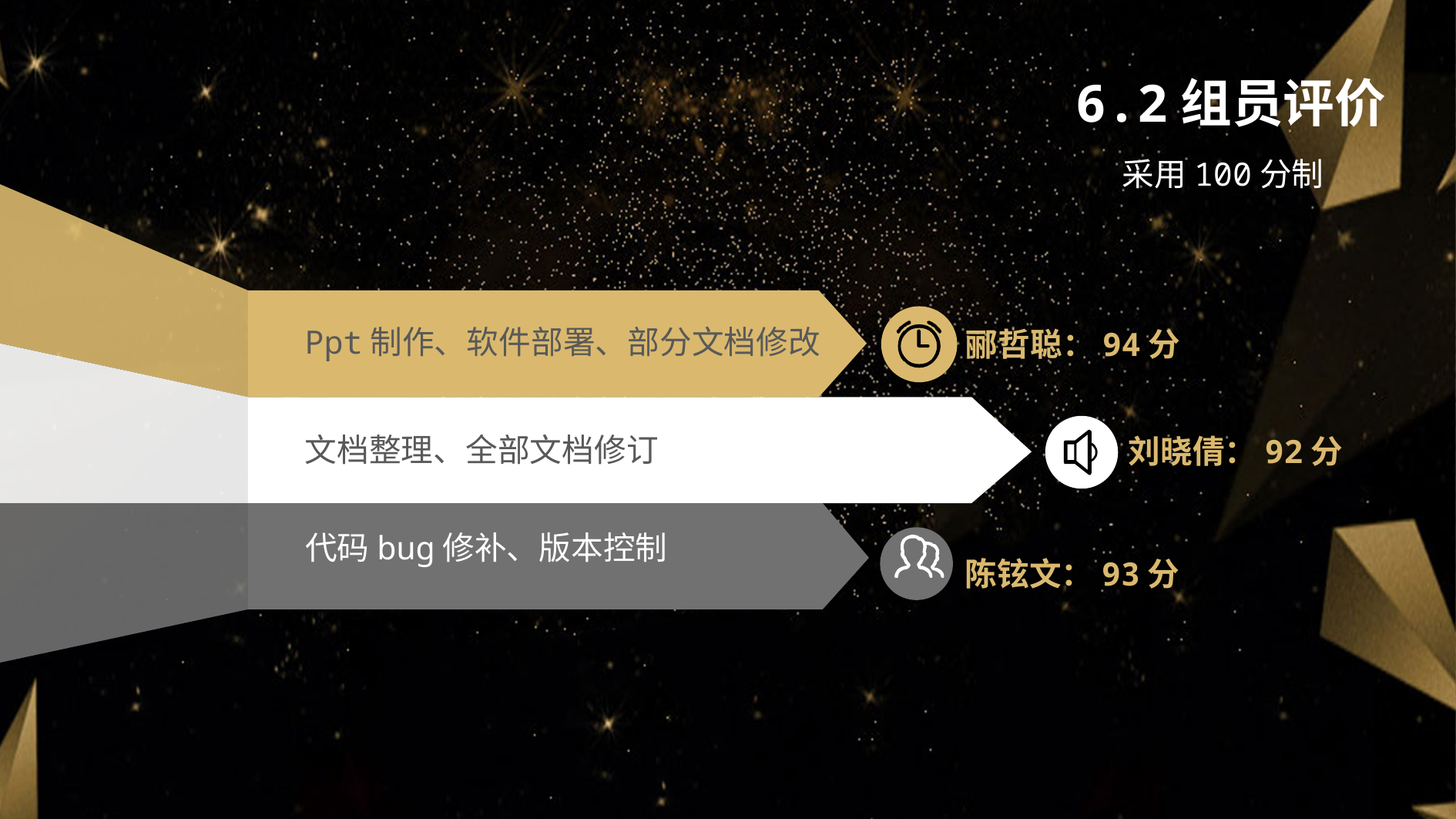

6.2组员评价
采用100分制

Ppt制作、软件部署、部分文档修改
郦哲聪：94分

文档整理、全部文档修订

刘晓倩：92分

代码bug修补、版本控制

陈铉文：93分